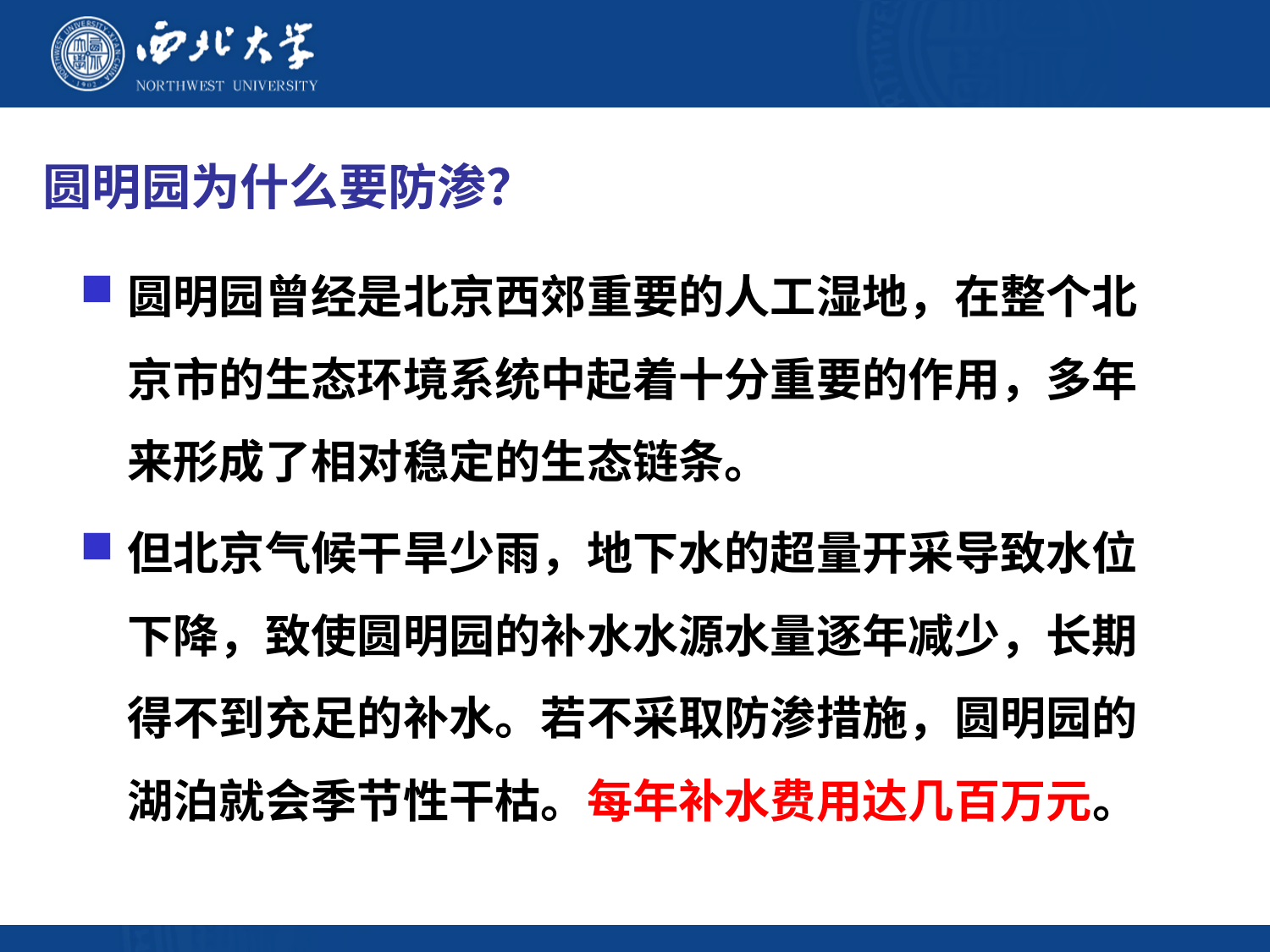

# 圆明园为什么要防渗？
圆明园曾经是北京西郊重要的人工湿地，在整个北京市的生态环境系统中起着十分重要的作用，多年来形成了相对稳定的生态链条。
但北京气候干旱少雨，地下水的超量开采导致水位下降，致使圆明园的补水水源水量逐年减少，长期得不到充足的补水。若不采取防渗措施，圆明园的湖泊就会季节性干枯。每年补水费用达几百万元。